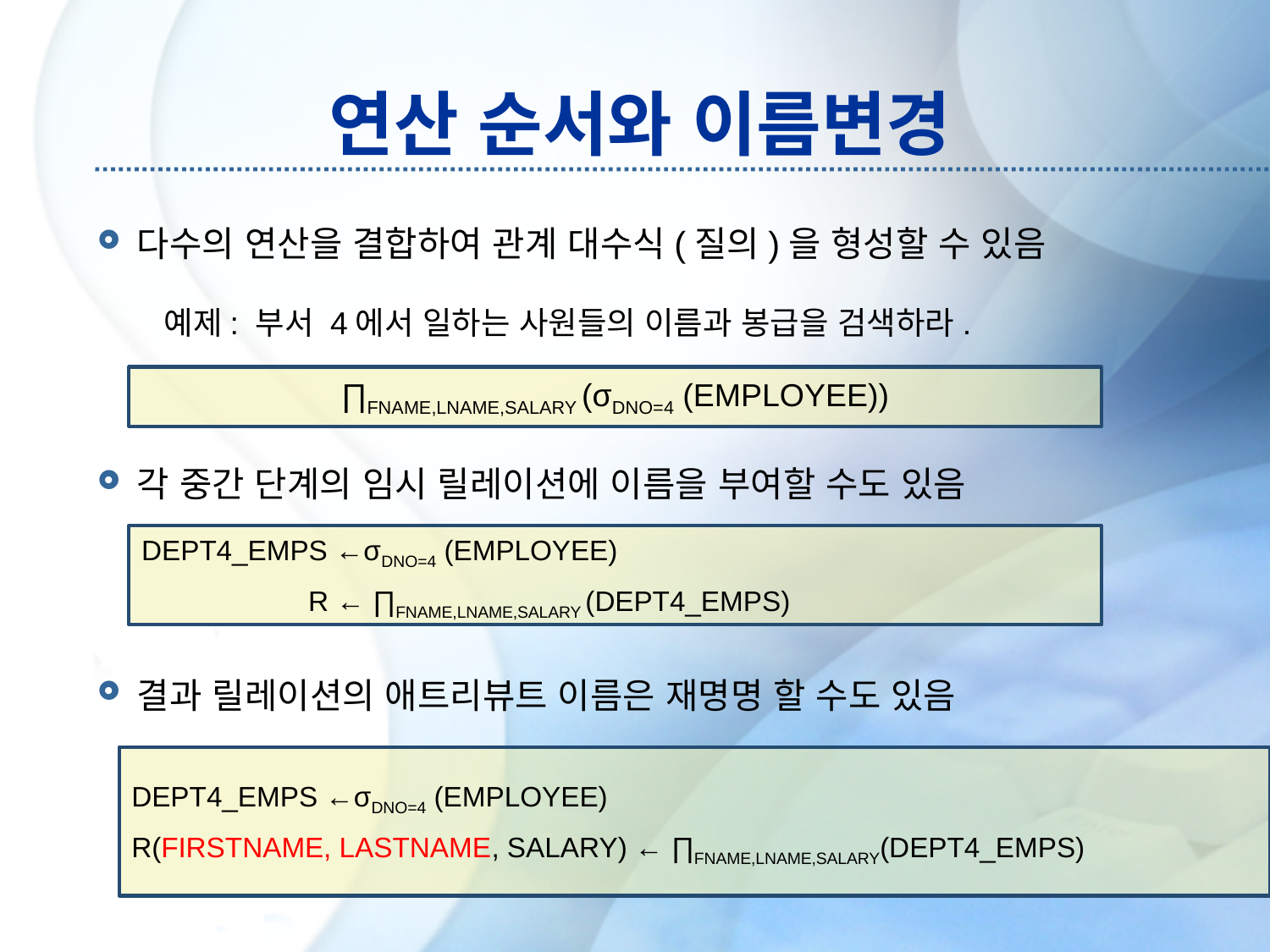

# 연산 순서와 이름변경
다수의 연산을 결합하여 관계 대수식(질의)을 형성할 수 있음
    예제: 부서 4에서 일하는 사원들의 이름과 봉급을 검색하라.

각 중간 단계의 임시 릴레이션에 이름을 부여할 수도 있음

결과 릴레이션의 애트리뷰트 이름은 재명명 할 수도 있음

∏FNAME,LNAME,SALARY (σDNO=4 (EMPLOYEE))
DEPT4_EMPS ←σDNO=4 (EMPLOYEE)
		R ← ∏FNAME,LNAME,SALARY (DEPT4_EMPS)
DEPT4_EMPS ←σDNO=4 (EMPLOYEE)
R(FIRSTNAME, LASTNAME, SALARY) ← ∏FNAME,LNAME,SALARY(DEPT4_EMPS)